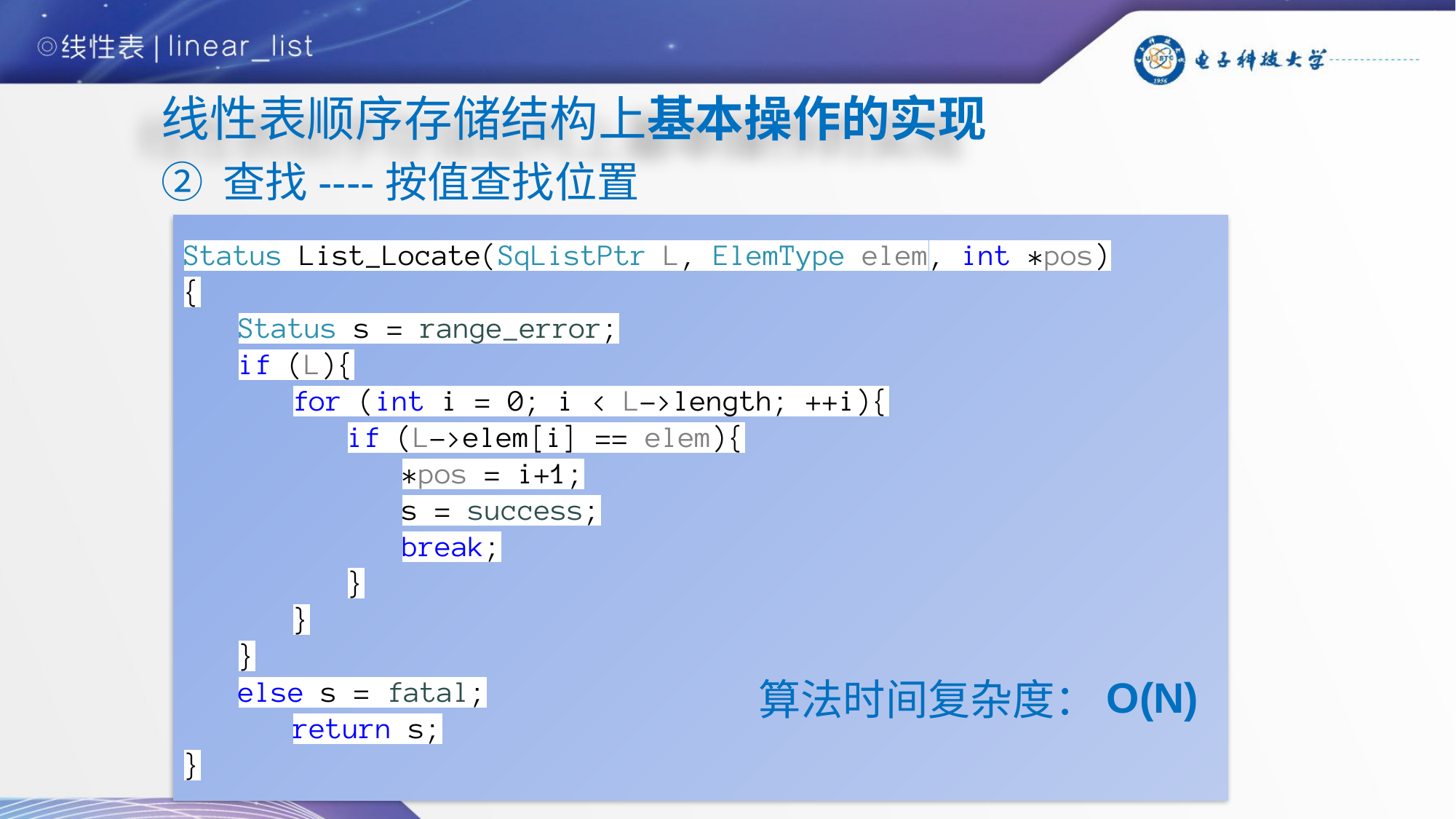

线性表顺序存储结构上基本操作的实现
② 查找----按值查找位置

Status List_Locate(SqListPtr L, ElemType elem, int *pos)
{
Status s = range_error;
if (L){
for (int i = 0; i < L->length; ++i){
if (L->elem[i] == elem){
*pos = i+1;
s = success;
break;
}
}
}
else s = fatal;
	return s;
}
O(N)
算法时间复杂度：